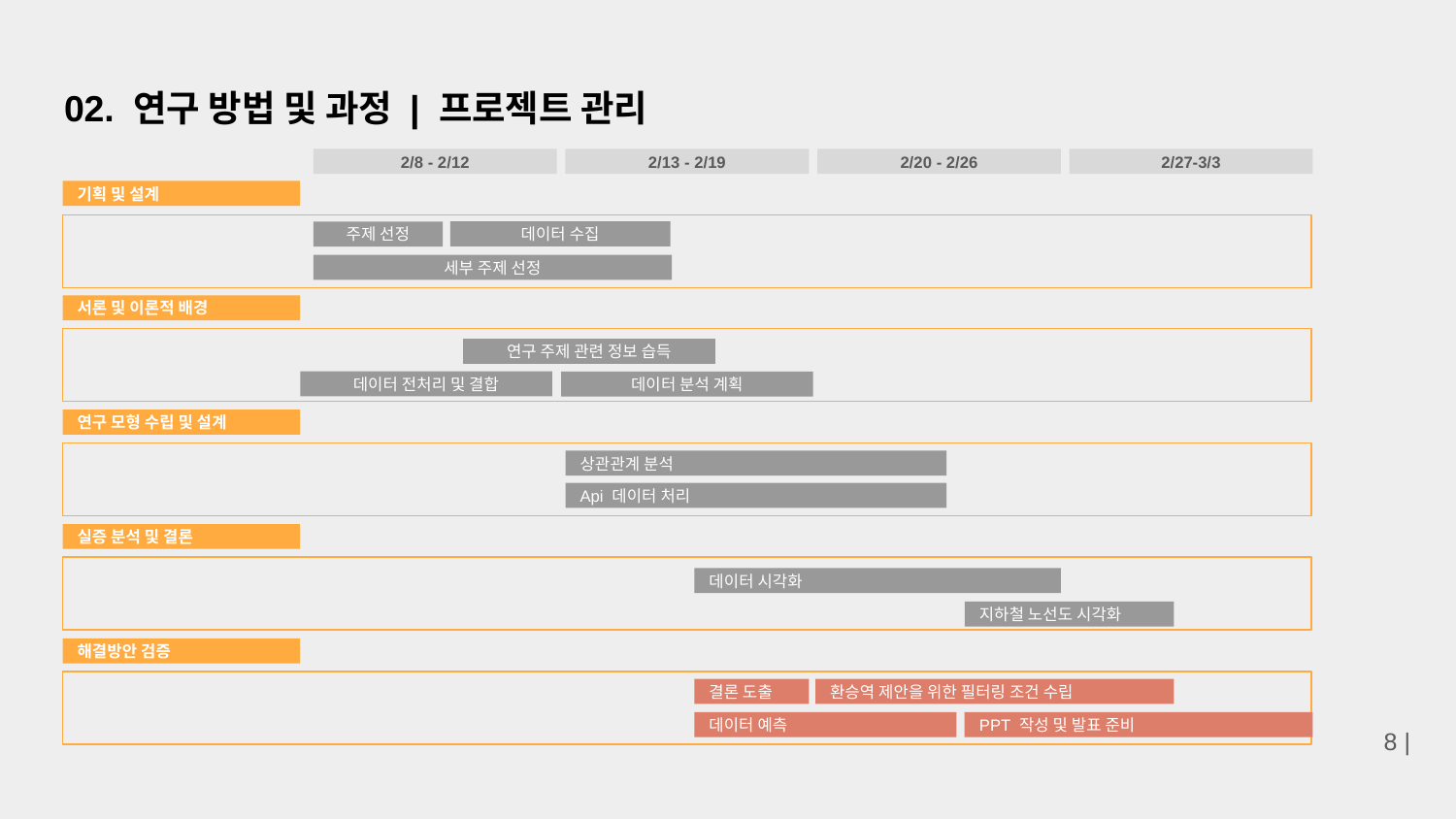

# 02. 연구 방법 및 과정 | 프로젝트 관리
2/8 - 2/12
2/13 - 2/19
2/20 - 2/26
2/27-3/3
기획 및 설계

데이터 수집
주제 선정
세부 주제 선정
서론 및 이론적 배경

연구 주제 관련 정보 습득
데이터 전처리 및 결합
데이터 분석 계획
연구 모형 수립 및 설계

상관관계 분석
Api 데이터 처리
실증 분석 및 결론

데이터 시각화
지하철 노선도 시각화
해결방안 검증

8 |

환승역 제안을 위한 필터링 조건 수립
결론 도출
PPT 작성 및 발표 준비
데이터 예측